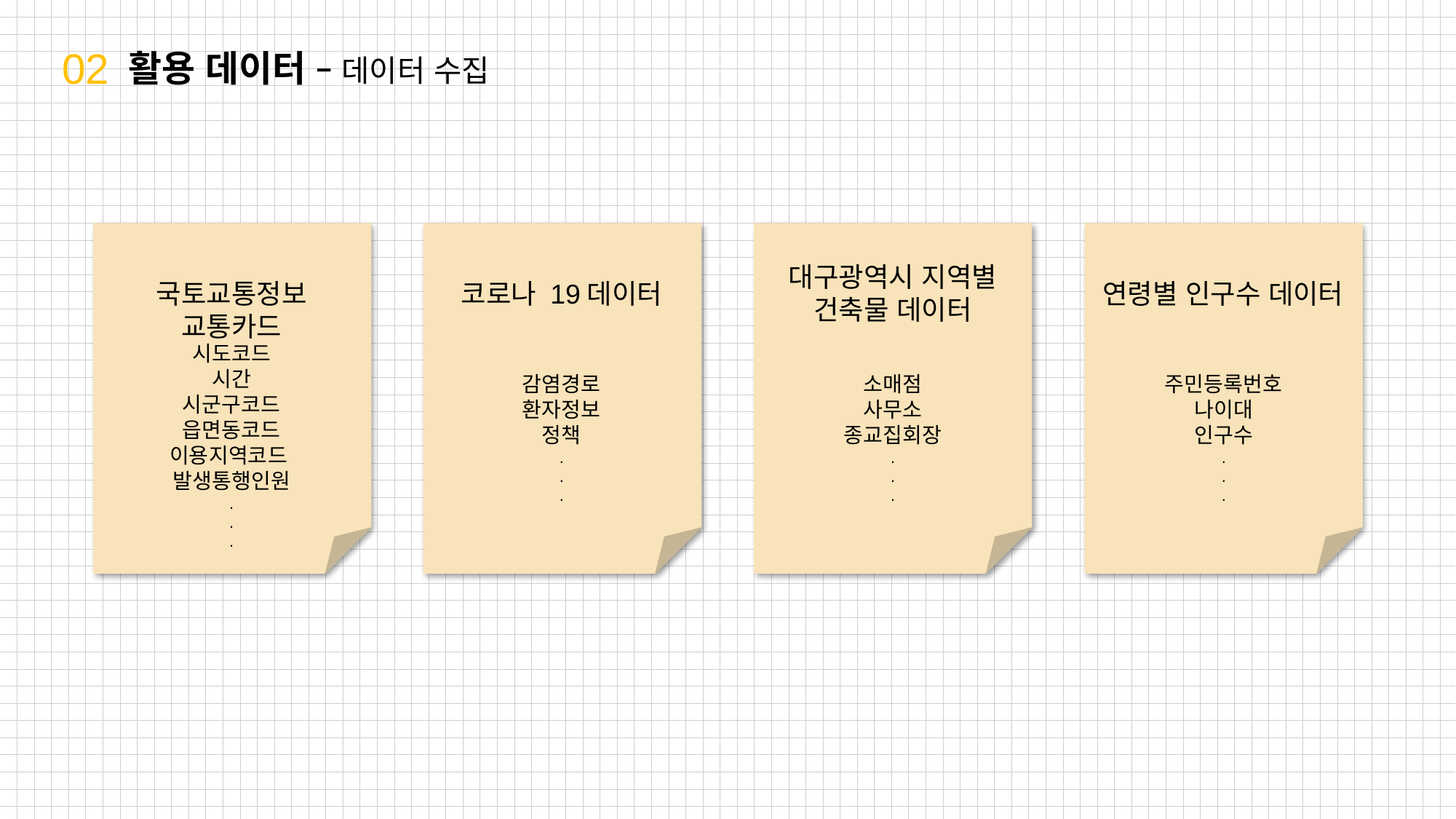

02
활용 데이터 – 데이터 수집

대구광역시 지역별
건축물 데이터
국토교통정보 교통카드
코로나 19데이터
연령별 인구수 데이터
시도코드
시간
시군구코드
읍면동코드
이용지역코드
발생통행인원
.
.
.
감염경로
환자정보
정책
.
.
.
소매점
사무소
종교집회장
.
.
.
주민등록번호
나이대
인구수
.
.
.